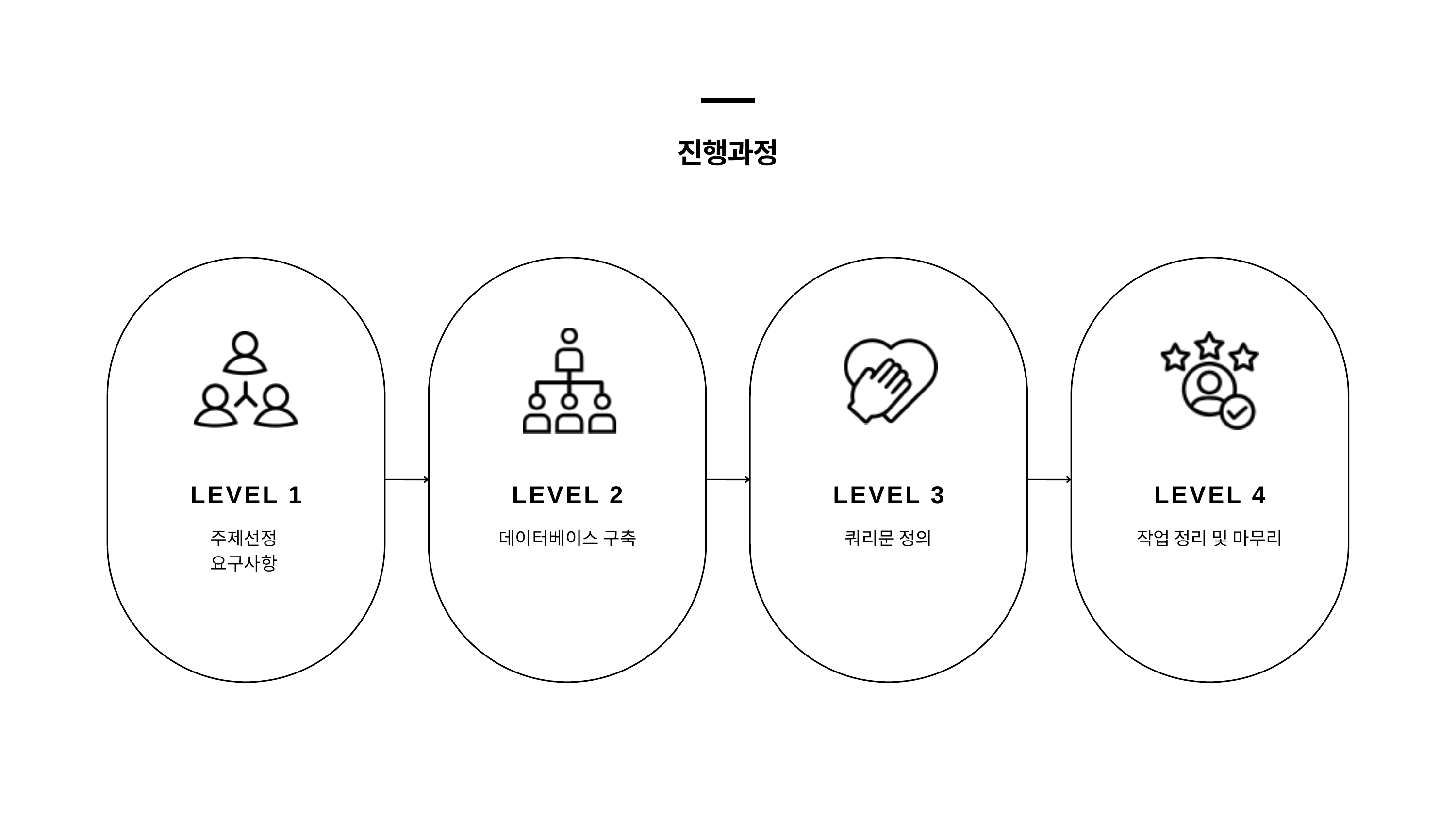

진행과정

LEVEL 1
LEVEL 2
LEVEL 3
LEVEL 4

주제선정
요구사항
데이터베이스 구축
쿼리문 정의
작업 정리 및 마무리